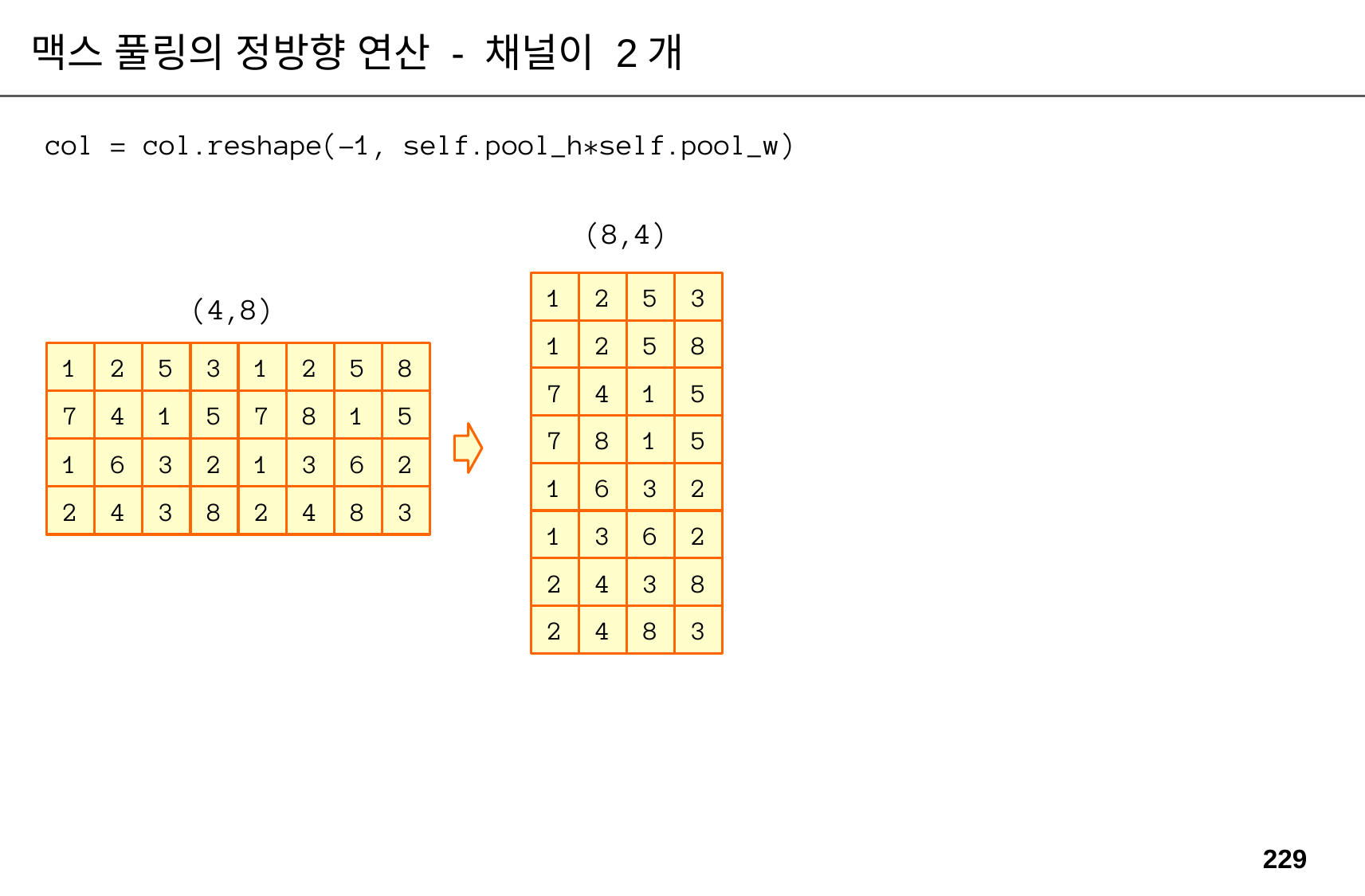

맥스 풀링의 정방향 연산 - 채널이 2개
col = col.reshape(-1, self.pool_h*self.pool_w)
(8,4)
3
5
2
1
(4,8)
8
5
2
1
8
5
2
1
3
5
2
1
5
1
4
7
1
5
8
7
5
1
4
7
5
1
8
7

2
6
3
1
2
3
6
1
2
3
6
1
3
8
4
2
8
3
4
2
2
6
3
1
8
3
4
2
3
8
4
2